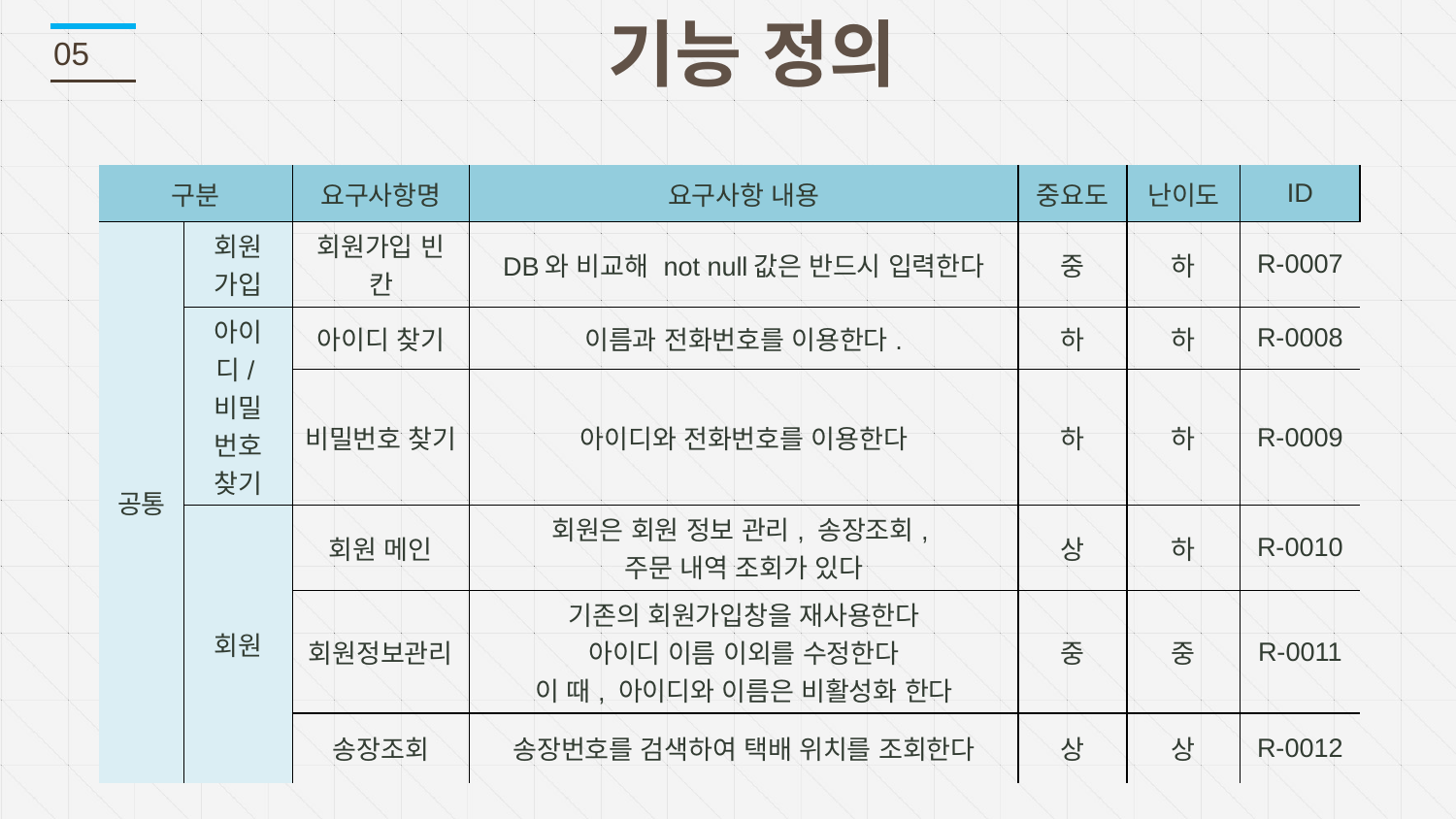

기능 정의
05
| 구분 |  | 요구사항명 | 요구사항 내용 | 중요도 | 난이도 | ID |
| --- | --- | --- | --- | --- | --- | --- |
| 공통 | 회원 가입 | 회원가입 빈 칸 | DB와 비교해 not null값은 반드시 입력한다 | 중 | 하 | R-0007 |
|  | 아이디/비밀 번호 찾기 | 아이디 찾기 | 이름과 전화번호를 이용한다. | 하 | 하 | R-0008 |
|  |  | 비밀번호 찾기 | 아이디와 전화번호를 이용한다 | 하 | 하 | R-0009 |
|  | 회원 | 회원 메인 | 회원은 회원 정보 관리, 송장조회, 주문 내역 조회가 있다 | 상 | 하 | R-0010 |
|  |  | 회원정보관리 | 기존의 회원가입창을 재사용한다 아이디 이름 이외를 수정한다 이 때, 아이디와 이름은 비활성화 한다 | 중 | 중 | R-0011 |
|  |  | 송장조회 | 송장번호를 검색하여 택배 위치를 조회한다 | 상 | 상 | R-0012 |